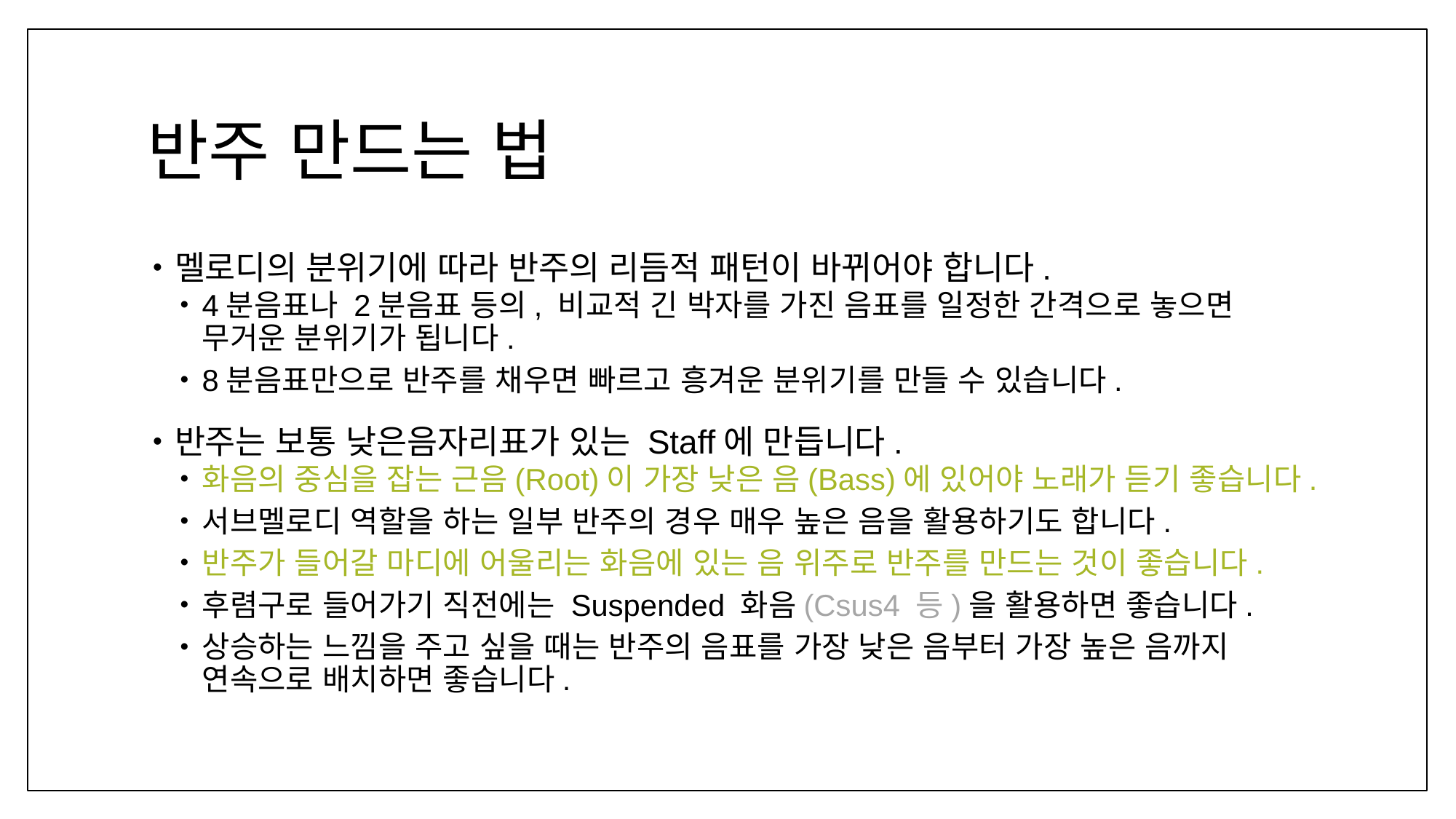

# 반주 만드는 법
멜로디의 분위기에 따라 반주의 리듬적 패턴이 바뀌어야 합니다.
4분음표나 2분음표 등의, 비교적 긴 박자를 가진 음표를 일정한 간격으로 놓으면
무거운 분위기가 됩니다.
8분음표만으로 반주를 채우면 빠르고 흥겨운 분위기를 만들 수 있습니다.
반주는 보통 낮은음자리표가 있는 Staff에 만듭니다.
화음의 중심을 잡는 근음(Root)이 가장 낮은 음(Bass)에 있어야 노래가 듣기 좋습니다.
서브멜로디 역할을 하는 일부 반주의 경우 매우 높은 음을 활용하기도 합니다.
반주가 들어갈 마디에 어울리는 화음에 있는 음 위주로 반주를 만드는 것이 좋습니다.
후렴구로 들어가기 직전에는 Suspended 화음(Csus4 등)을 활용하면 좋습니다.
상승하는 느낌을 주고 싶을 때는 반주의 음표를 가장 낮은 음부터 가장 높은 음까지 연속으로 배치하면 좋습니다.